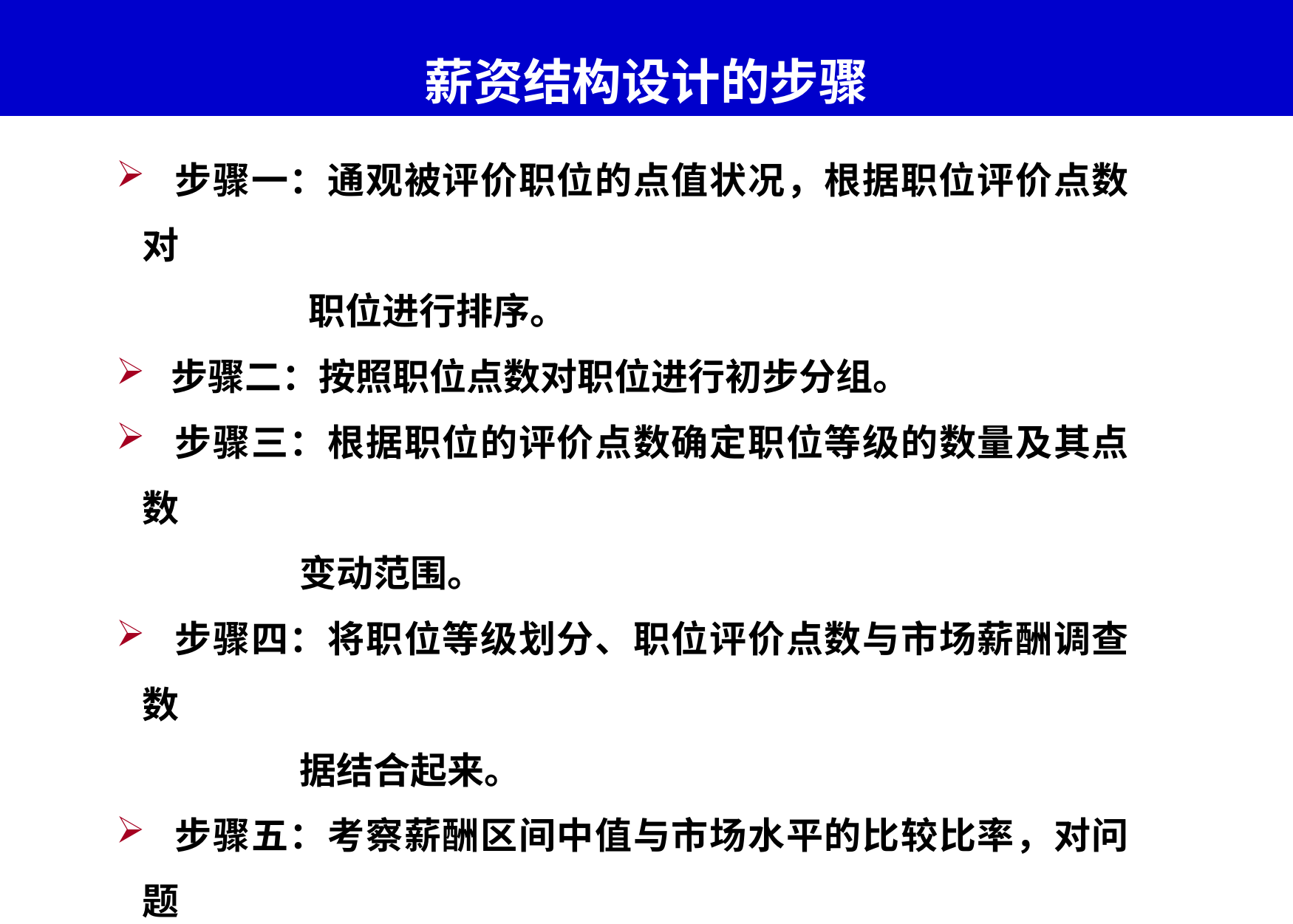

# 薪资结构设计的步骤
  步骤一：通观被评价职位的点值状况，根据职位评价点数对
                      职位进行排序。
  步骤二：按照职位点数对职位进行初步分组。
  步骤三：根据职位的评价点数确定职位等级的数量及其点数
                     变动范围。
  步骤四：将职位等级划分、职位评价点数与市场薪酬调查数
                     据结合起来。
  步骤五：考察薪酬区间中值与市场水平的比较比率，对问题
                     职位的区间中值进行调整。
  步骤六：根据确定的各职位等级或薪酬等级的区间中值建立
                      薪资结构。